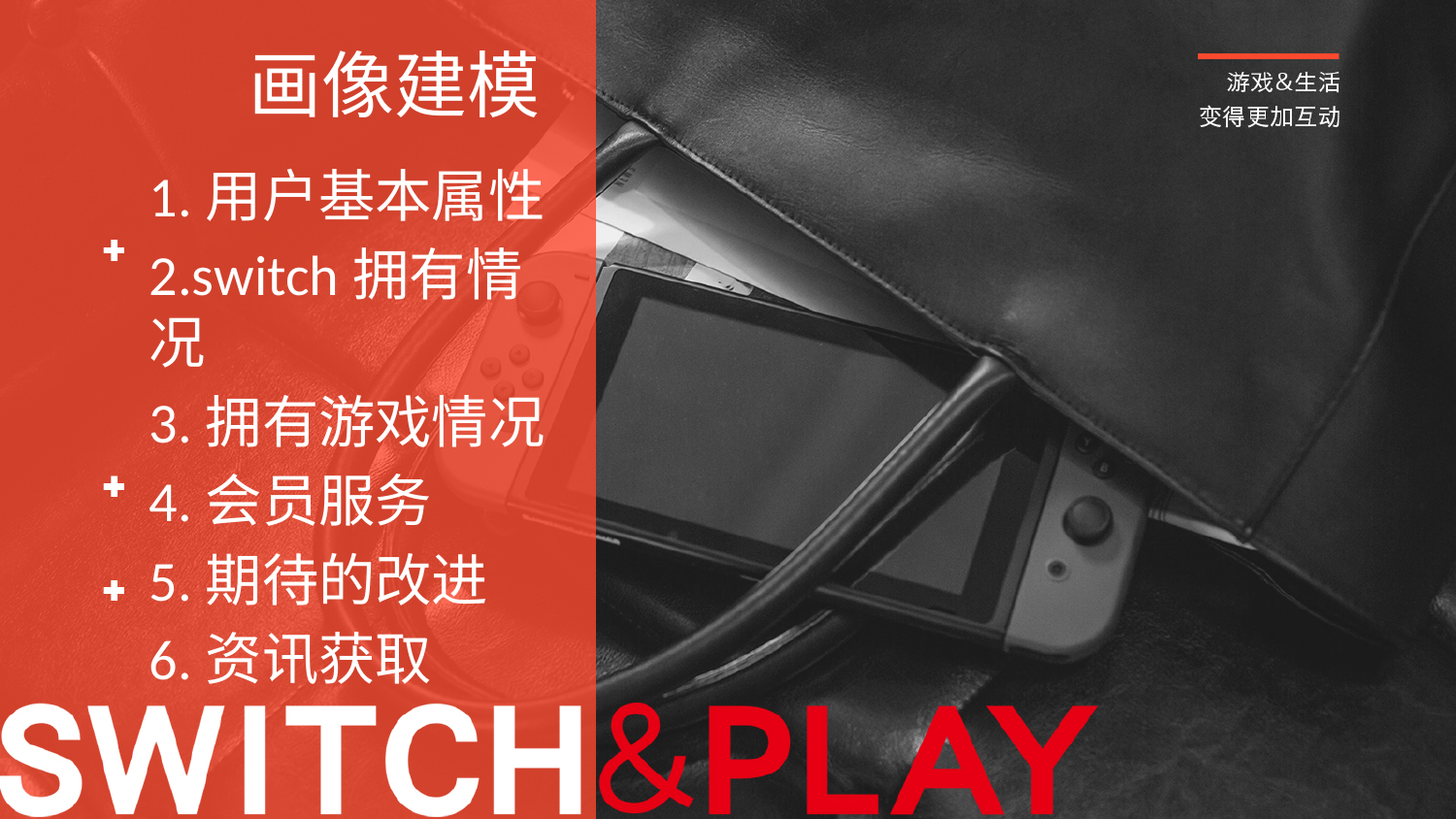

# 画像建模
1.用户基本属性
2.switch拥有情况
3.拥有游戏情况
4.会员服务
5.期待的改进
6.资讯获取